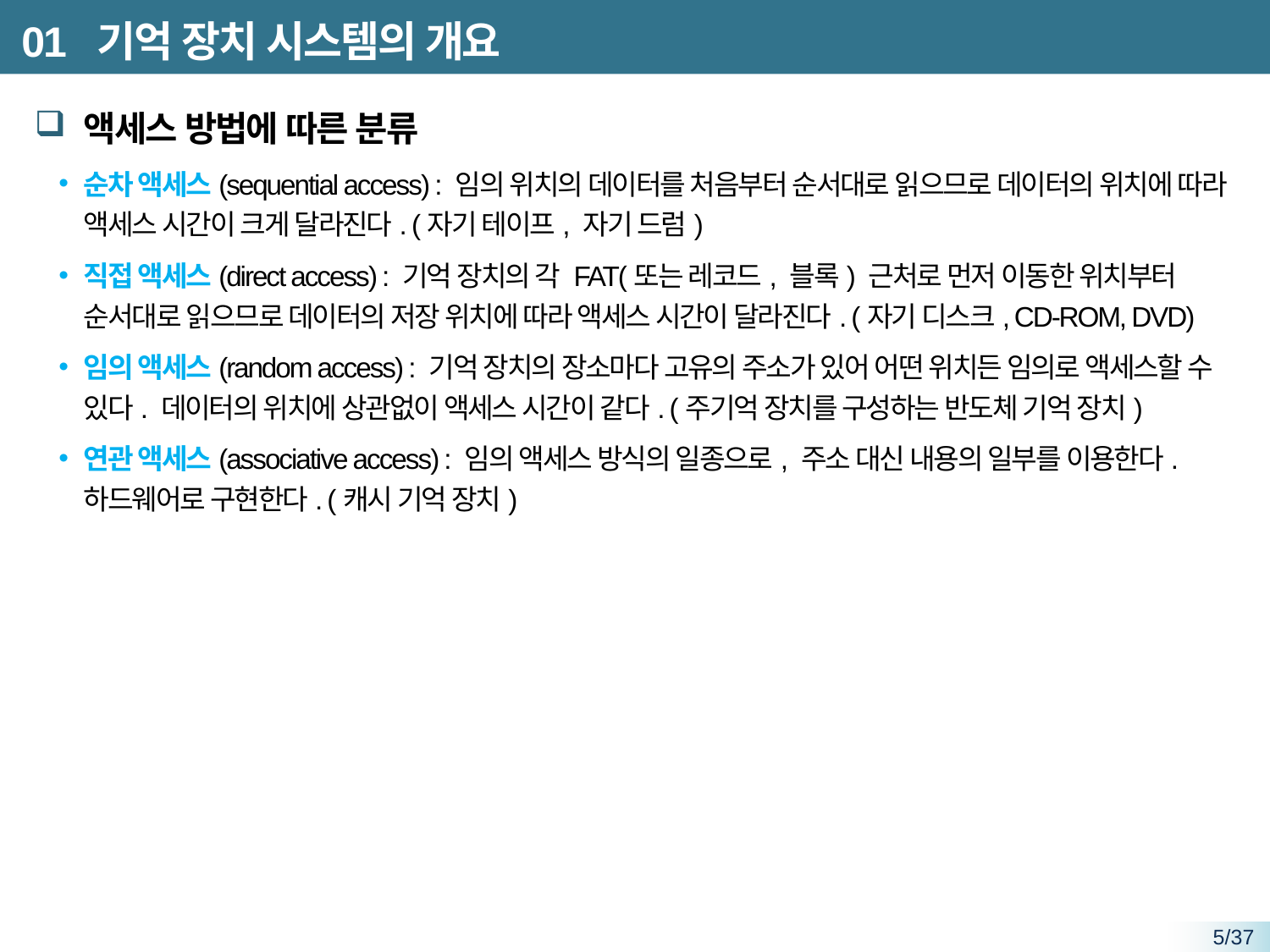

# 01  기억 장치 시스템의 개요
액세스 방법에 따른 분류
순차 액세스(sequential access) : 임의 위치의 데이터를 처음부터 순서대로 읽으므로 데이터의 위치에 따라 액세스 시간이 크게 달라진다. (자기 테이프, 자기 드럼)
직접 액세스(direct access) : 기억 장치의 각 FAT(또는 레코드, 블록) 근처로 먼저 이동한 위치부터 순서대로 읽으므로 데이터의 저장 위치에 따라 액세스 시간이 달라진다. (자기 디스크, CD-ROM, DVD)
임의 액세스(random access) : 기억 장치의 장소마다 고유의 주소가 있어 어떤 위치든 임의로 액세스할 수 있다. 데이터의 위치에 상관없이 액세스 시간이 같다. (주기억 장치를 구성하는 반도체 기억 장치)
연관 액세스(associative access) : 임의 액세스 방식의 일종으로, 주소 대신 내용의 일부를 이용한다. 하드웨어로 구현한다. (캐시 기억 장치)